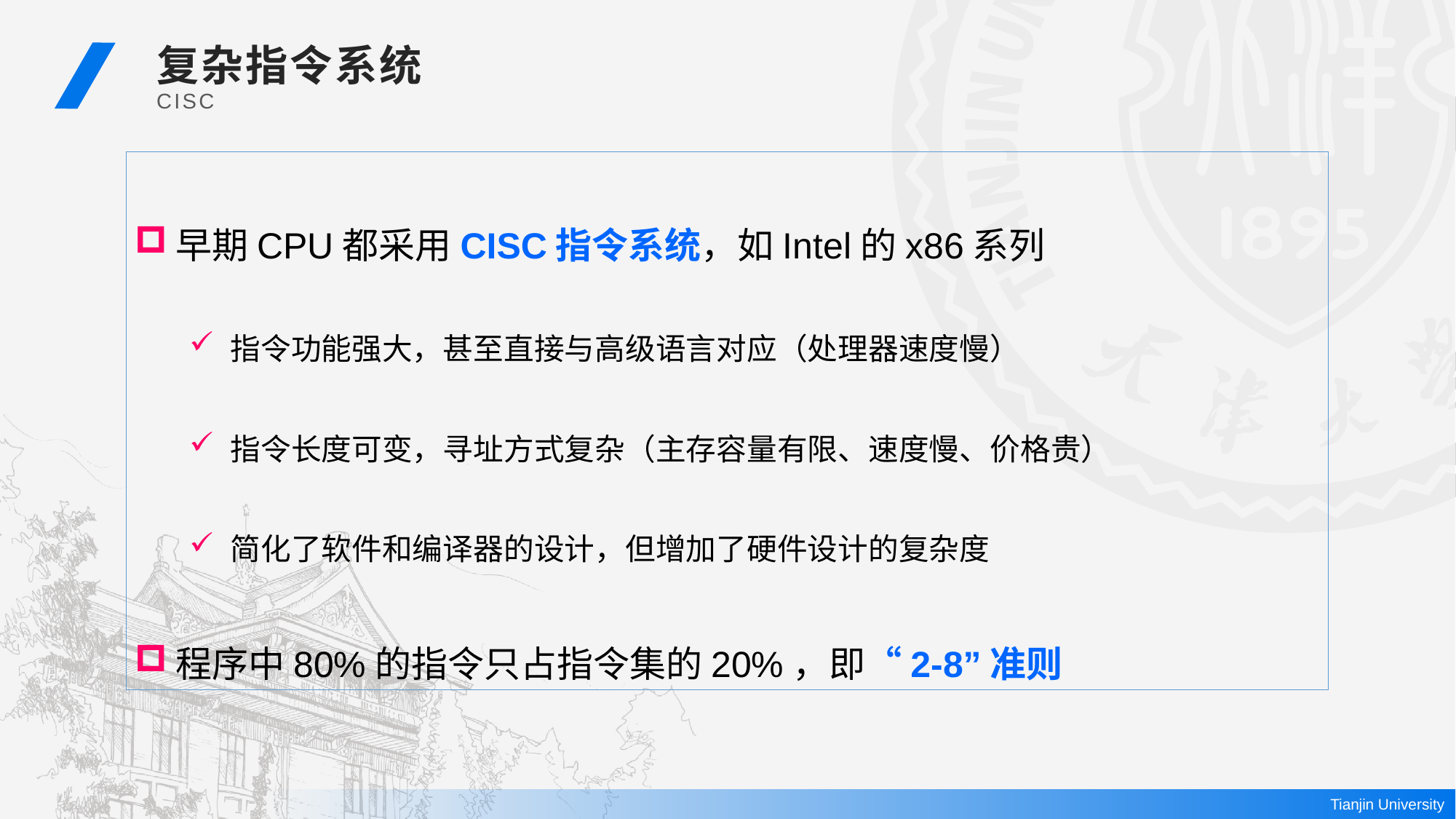

复杂指令系统
   CISC
早期CPU都采用CISC指令系统，如Intel的x86系列
指令功能强大，甚至直接与高级语言对应（处理器速度慢）
指令长度可变，寻址方式复杂（主存容量有限、速度慢、价格贵）
简化了软件和编译器的设计，但增加了硬件设计的复杂度
程序中80%的指令只占指令集的20%，即“2-8”准则